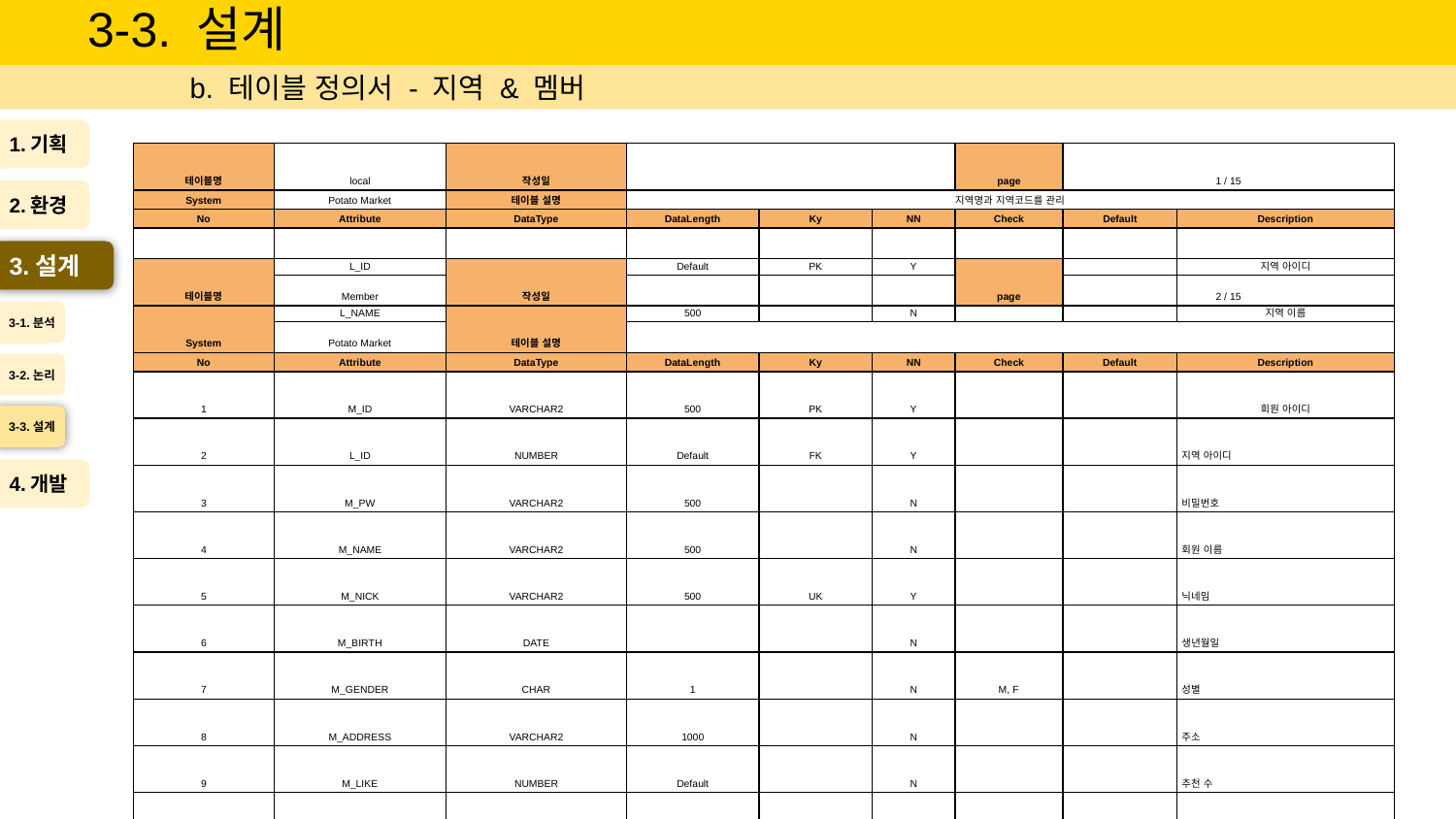

# 3-3. 설계
b. 테이블 정의서 - 지역 & 멤버
1.기획
| 테이블명 | local | 작성일 |  |  |  | page | 1 / 15 |  |
| --- | --- | --- | --- | --- | --- | --- | --- | --- |
| System | Potato Market | 테이블 설명 | 지역명과 지역코드를 관리 |  |  |  |  |  |
| No | Attribute | DataType | DataLength | Ky | NN | Check | Default | Description |
| 1 | L\_ID | NUMBER | Default | PK | Y |  |  | 지역 아이디 |
| 2 | L\_NAME | VARCHAR2 | 500 |  | N |  |  | 지역 이름 |
2.환경
3.설계
| 테이블명 | Member | 작성일 |  |  |  | page | 2 / 15 |  |
| --- | --- | --- | --- | --- | --- | --- | --- | --- |
| System | Potato Market | 테이블 설명 |  |  |  |  |  |  |
| No | Attribute | DataType | DataLength | Ky | NN | Check | Default | Description |
| 1 | M\_ID | VARCHAR2 | 500 | PK | Y |  |  | 회원 아이디 |
| 2 | L\_ID | NUMBER | Default | FK | Y |  |  | 지역 아이디 |
| 3 | M\_PW | VARCHAR2 | 500 |  | N |  |  | 비밀번호 |
| 4 | M\_NAME | VARCHAR2 | 500 |  | N |  |  | 회원 이름 |
| 5 | M\_NICK | VARCHAR2 | 500 | UK | Y |  |  | 닉네임 |
| 6 | M\_BIRTH | DATE |  |  | N |  |  | 생년월일 |
| 7 | M\_GENDER | CHAR | 1 |  | N | M, F |  | 성별 |
| 8 | M\_ADDRESS | VARCHAR2 | 1000 |  | N |  |  | 주소 |
| 9 | M\_LIKE | NUMBER | Default |  | N |  |  | 추천 수 |
| 10 | M\_JOINDATE | DATE |  |  | N |  | SYSDATE | 가입일 |
| 11 | M\_INTRO | VARCHAR2 | 1000 |  | N |  |  | 소개글 |
| 12 | M\_SELLAMOUNT | NUMBER | Default |  | N |  | 0 | 판매 횟수 |
| 13 | M\_VISIT | NUMBER | Default |  | N |  | 0 | 방문 횟수 |
| 14 | M\_IMAGE | VARCHAR2 | 500 |  | N |  |  | 프로필 사진 |
| 15 | M\_STATUS | CHAR | 1 |  | N | O, L | L | 계정 상태 |
| 16 | M\_LOGINDATE | DATE |  |  | N |  |  | 마지막 로그인 날짜 |
| 17 | M\_REPORTCOUNT | NUMBER | Default |  | N |  | 0 | 신고 당한 횟수 |
| 18 | M\_PHONE | VARCHAR2 | 100 |  | N |  |  | 전화번호 |
| 19 | M\_EMAIL | VARCHAR2 | 1000 | UK | N |  |  | 이메일 |
| 20 | M\_EMAILHASH | VARCHAR2 | 1000 |  | N |  |  | 이메일 변환 코드 |
| 21 | M\_AUTHORIZATION | CHAR | 1 |  | N | U, M | U | 권한 |
| 22 | M\_JOINWAY | VARCHAR2 | 20 |  | N |  | MY | 가입 방법 |
3-1.분석
3-2.논리
3-3.설계
4.개발